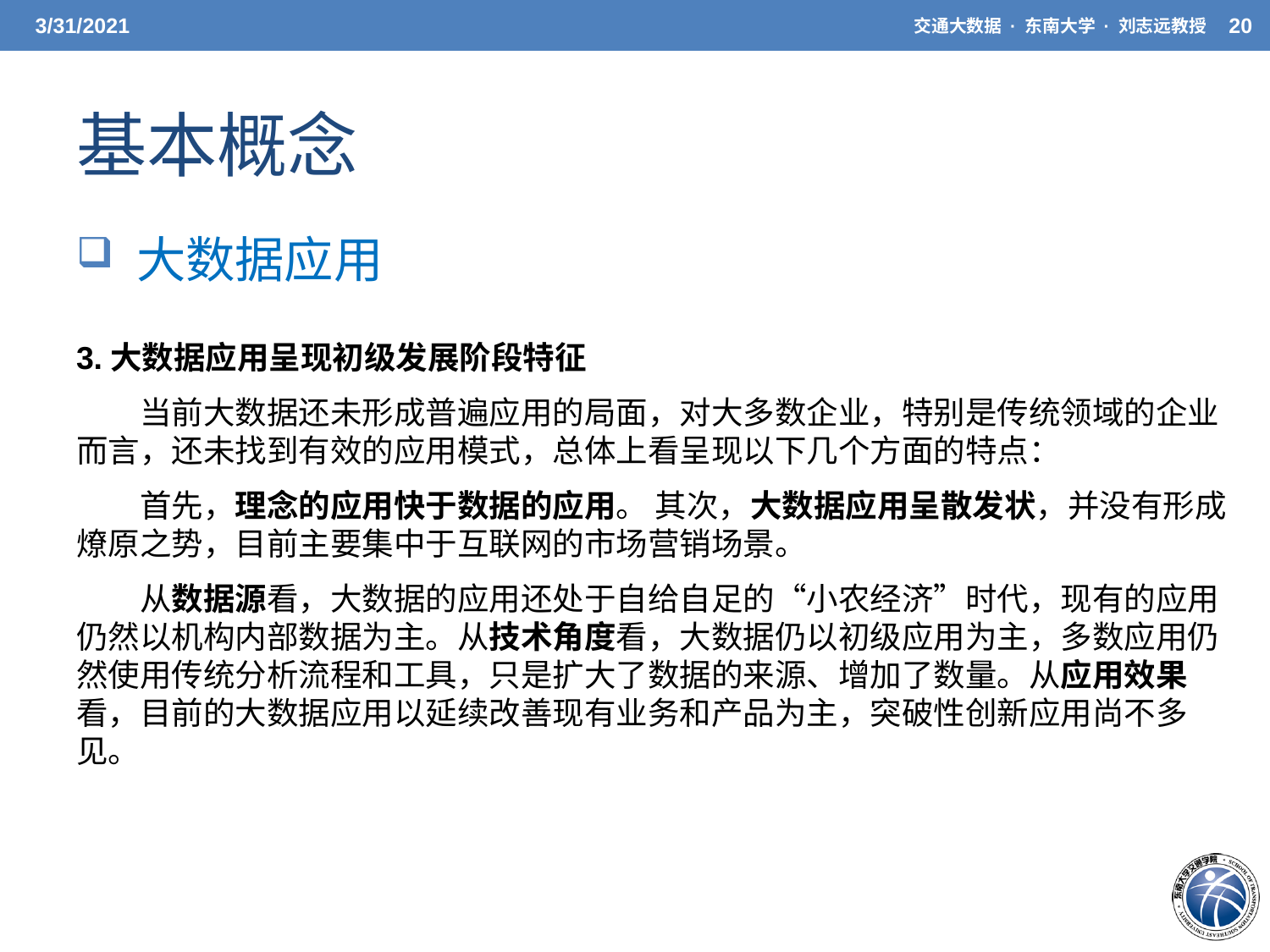

3/31/2021
交通大数据 · 东南大学 · 刘志远教授
20
# 基本概念
 大数据应用

3.大数据应用呈现初级发展阶段特征
当前大数据还未形成普遍应用的局面，对大多数企业，特别是传统领域的企业而言，还未找到有效的应用模式，总体上看呈现以下几个方面的特点：
首先，理念的应用快于数据的应用。 其次，大数据应用呈散发状，并没有形成燎原之势，目前主要集中于互联网的市场营销场景。
从数据源看，大数据的应用还处于自给自足的“小农经济”时代，现有的应用仍然以机构内部数据为主。从技术角度看，大数据仍以初级应用为主，多数应用仍然使用传统分析流程和工具，只是扩大了数据的来源、增加了数量。从应用效果看，目前的大数据应用以延续改善现有业务和产品为主，突破性创新应用尚不多见。